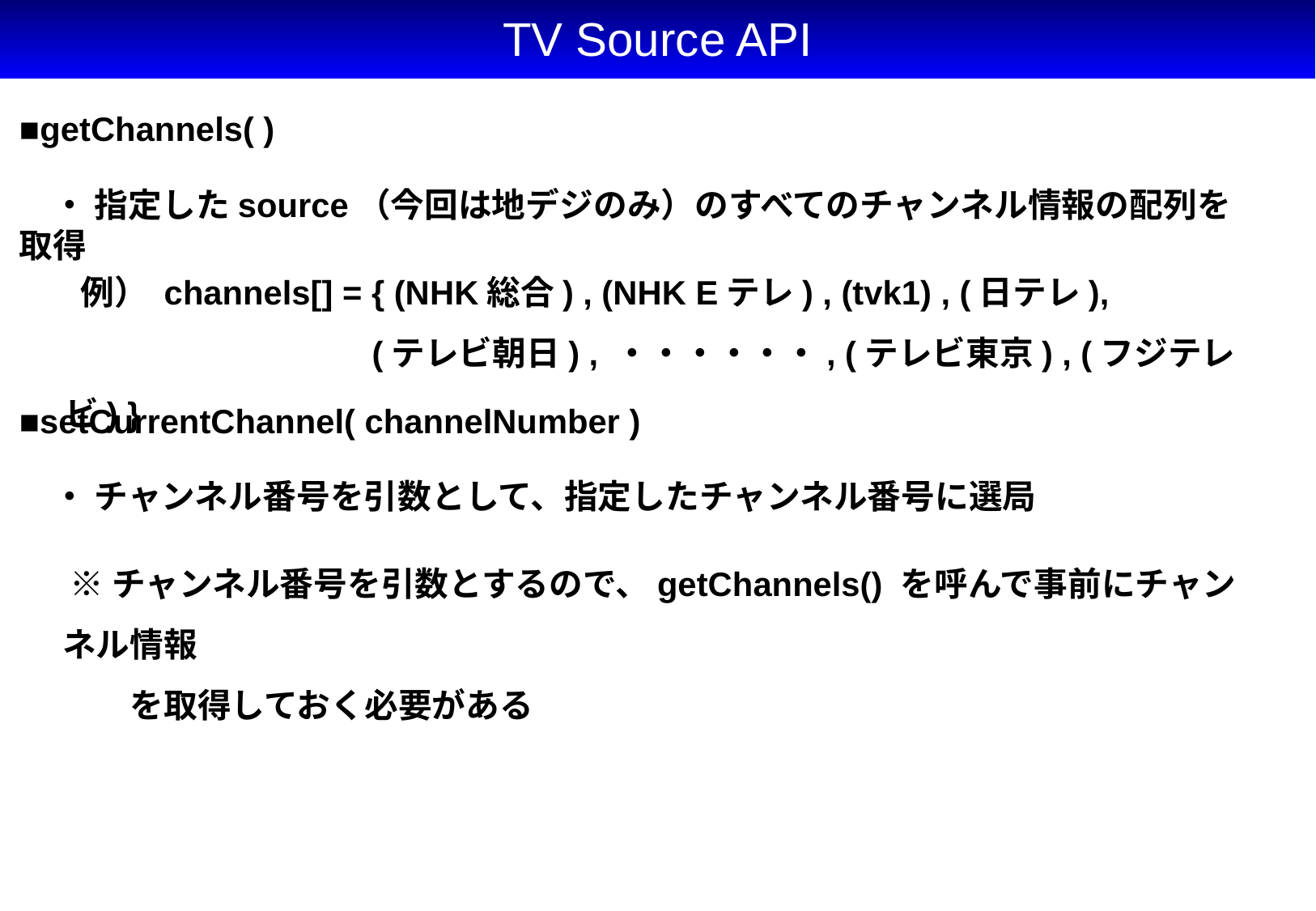

# TV Source API
■getChannels( )
　・ 指定したsource（今回は地デジのみ）のすべてのチャンネル情報の配列を取得

 例） channels[] = { (NHK総合) , (NHK Eテレ) , (tvk1) , (日テレ),
                                 (テレビ朝日) , ・・・・・・, (テレビ東京) , (フジテレビ) }
■setCurrentChannel( channelNumber )
　・ チャンネル番号を引数として、指定したチャンネル番号に選局
 ※チャンネル番号を引数とするので、getChannels() を呼んで事前にチャンネル情報
　　を取得しておく必要がある